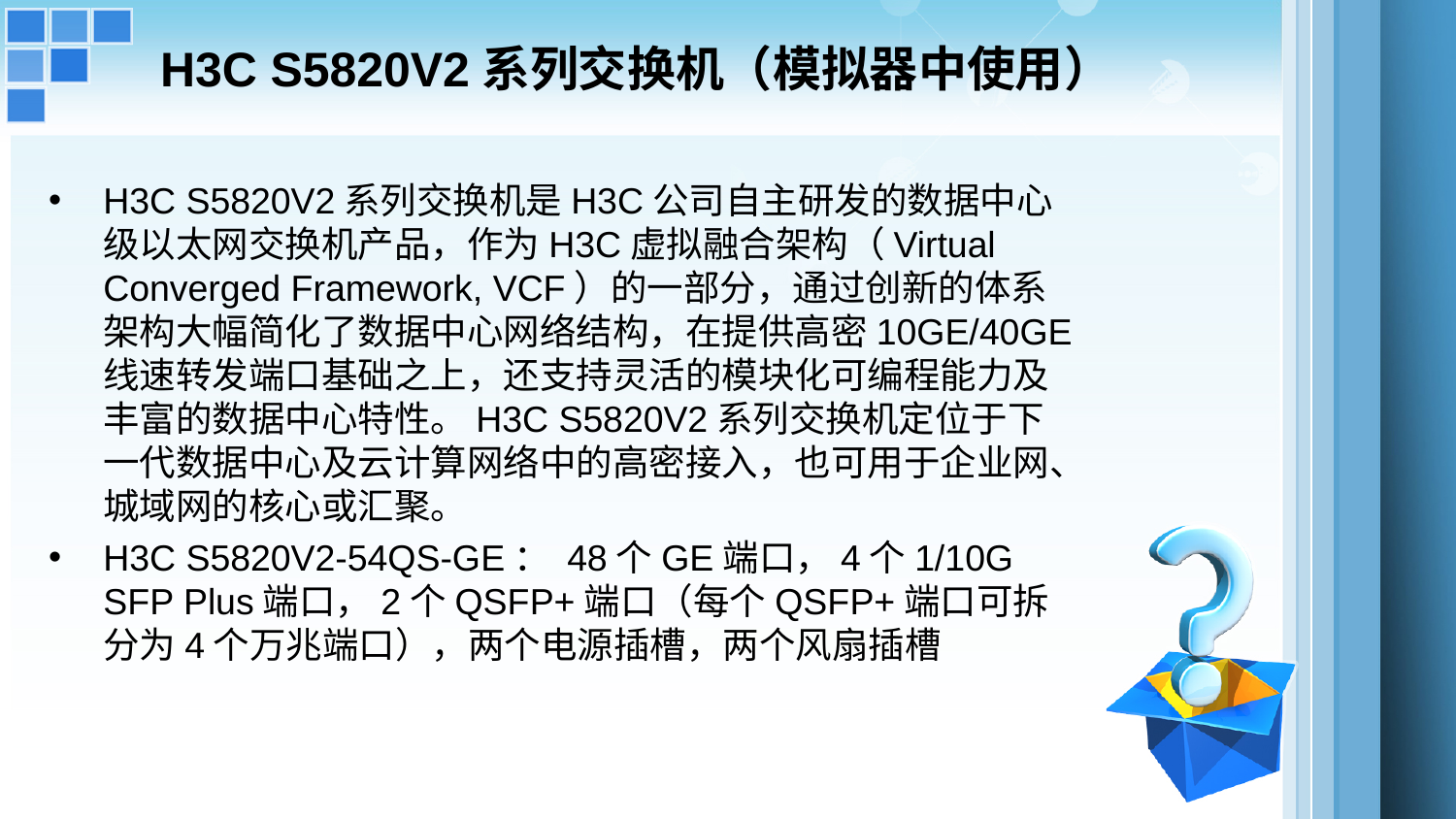

# H3C S5820V2系列交换机（模拟器中使用）
H3C S5820V2系列交换机是H3C公司自主研发的数据中心级以太网交换机产品，作为H3C虚拟融合架构（Virtual Converged Framework, VCF）的一部分，通过创新的体系架构大幅简化了数据中心网络结构，在提供高密10GE/40GE线速转发端口基础之上，还支持灵活的模块化可编程能力及丰富的数据中心特性。H3C S5820V2系列交换机定位于下一代数据中心及云计算网络中的高密接入，也可用于企业网、城域网的核心或汇聚。
H3C S5820V2-54QS-GE： 48个GE端口，4个1/10G SFP Plus端口，2个QSFP+端口（每个QSFP+端口可拆分为4个万兆端口），两个电源插槽，两个风扇插槽